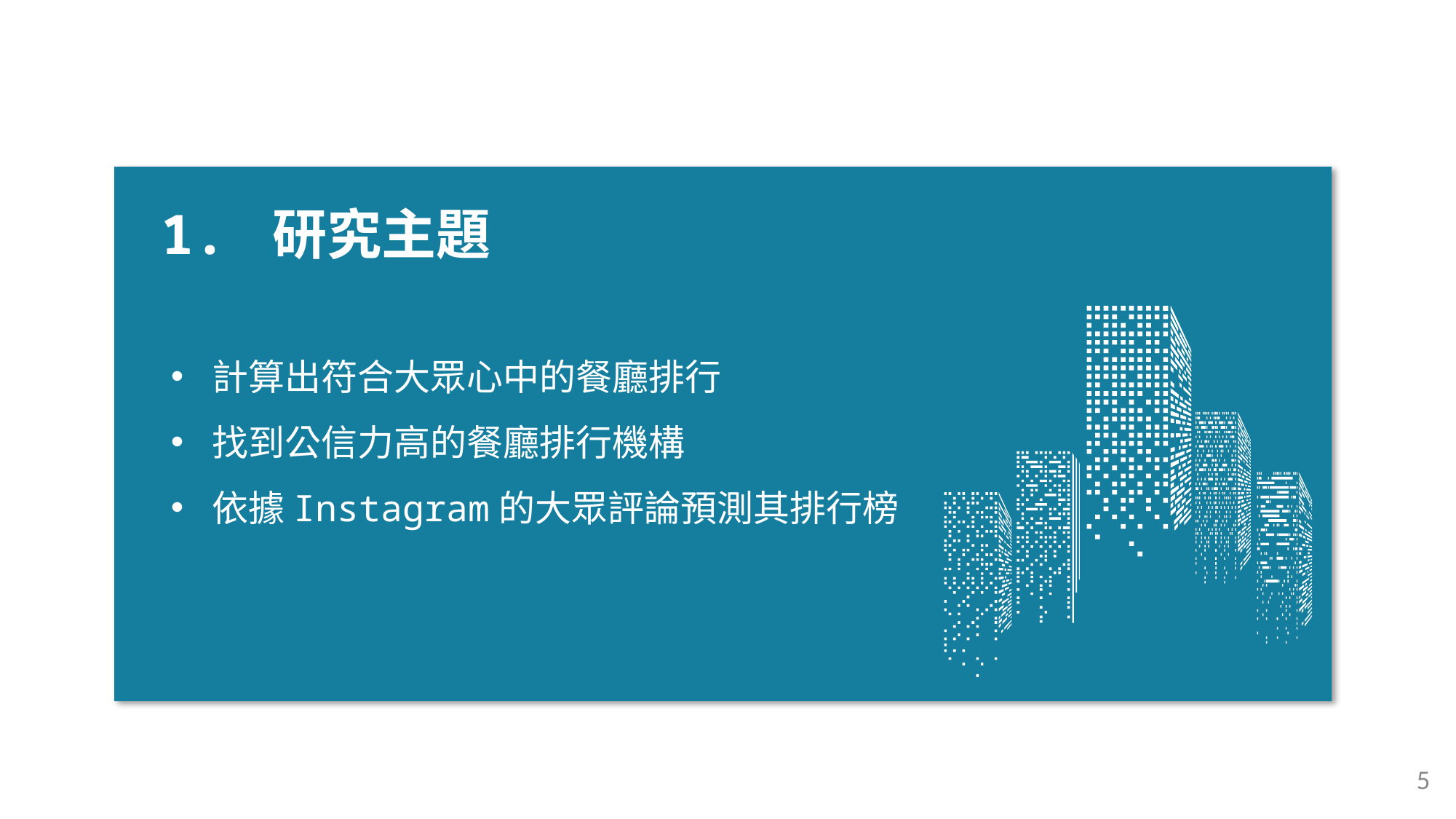

1. 研究主題

計算出符合大眾心中的餐廳排行
找到公信力高的餐廳排行機構
依據Instagram的大眾評論預測其排行榜
5